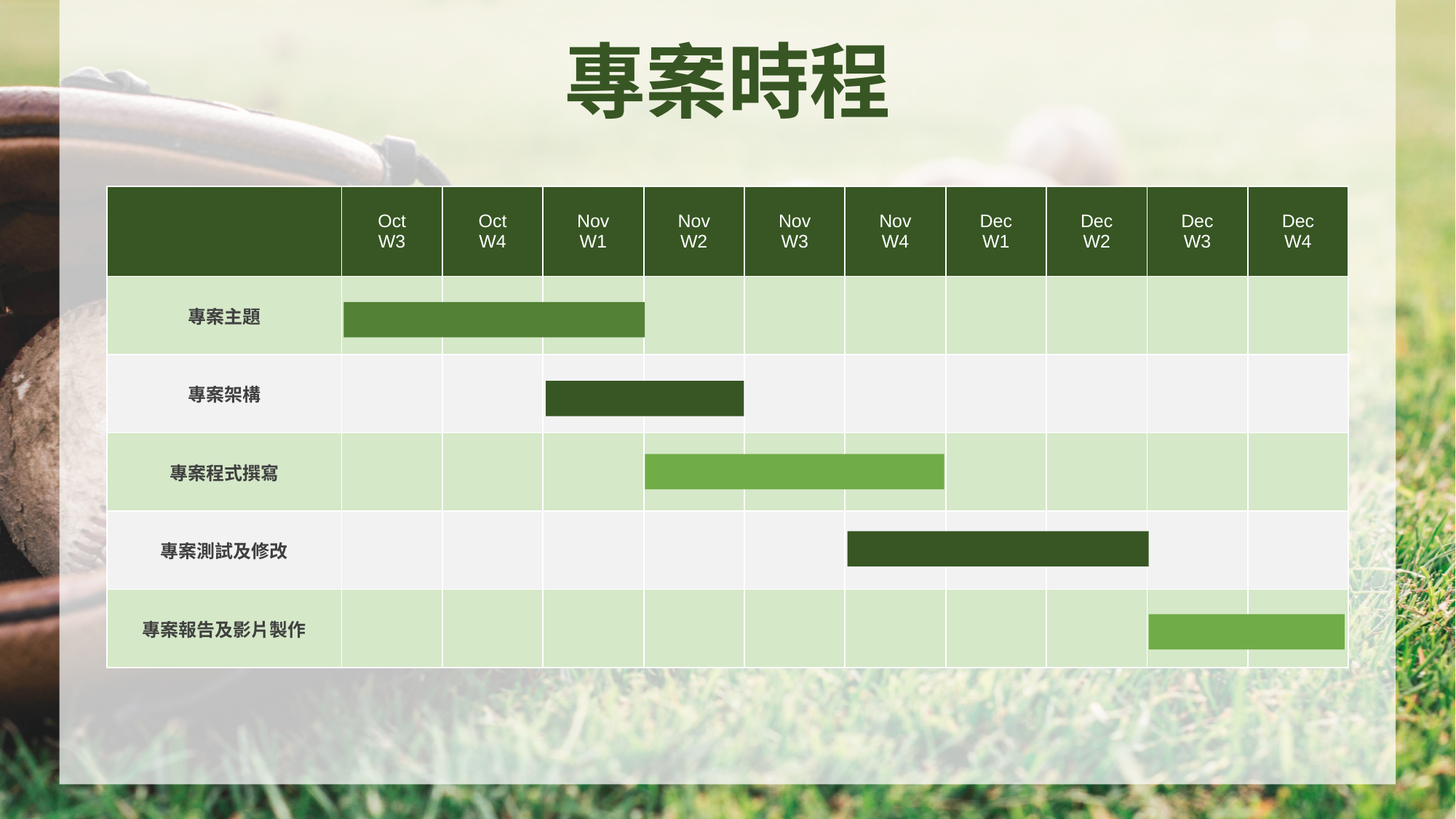

專案時程
|  | Oct W3 | Oct W4 | Nov W1 | Nov W2 | Nov W3 | Nov W4 | Dec W1 | Dec W2 | Dec W3 | Dec W4 |
| --- | --- | --- | --- | --- | --- | --- | --- | --- | --- | --- |
| 專案主題 |  |  |  |  |  |  |  |  |  |  |
| 專案架構 |  |  |  |  |  |  |  |  |  |  |
| 專案程式撰寫 |  |  |  |  |  |  |  |  |  |  |
| 專案測試及修改 |  |  |  |  |  |  |  |  |  |  |
| 專案報告及影片製作 |  |  |  |  |  |  |  |  |  |  |